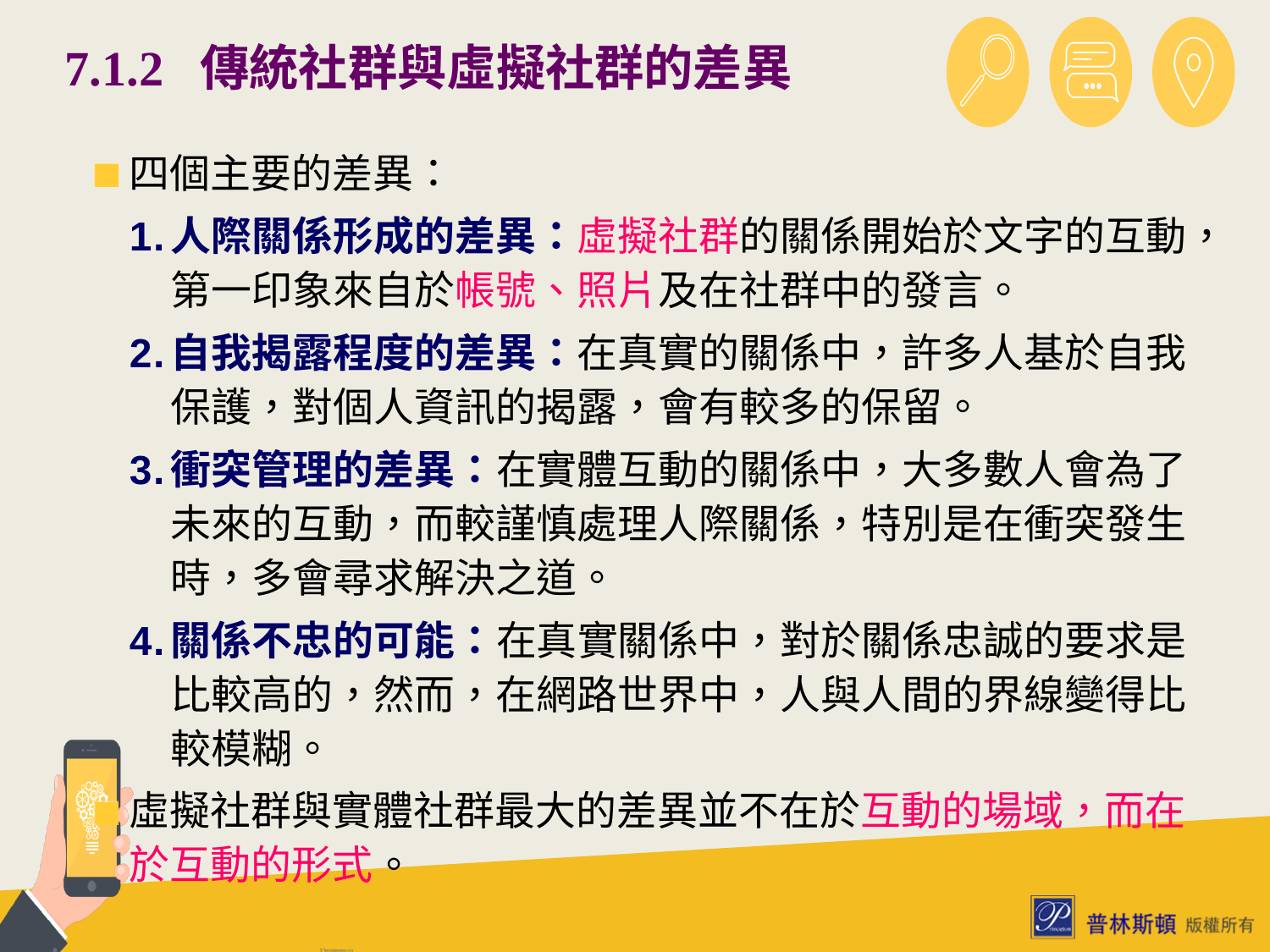

# 7.1.2  傳統社群與虛擬社群的差異
四個主要的差異：
人際關係形成的差異：虛擬社群的關係開始於文字的互動，第一印象來自於帳號、照片及在社群中的發言。
自我揭露程度的差異：在真實的關係中，許多人基於自我保護，對個人資訊的揭露，會有較多的保留。
衝突管理的差異：在實體互動的關係中，大多數人會為了未來的互動，而較謹慎處理人際關係，特別是在衝突發生時，多會尋求解決之道。
關係不忠的可能：在真實關係中，對於關係忠誠的要求是比較高的，然而，在網路世界中，人與人間的界線變得比較模糊。
虛擬社群與實體社群最大的差異並不在於互動的場域，而在於互動的形式。